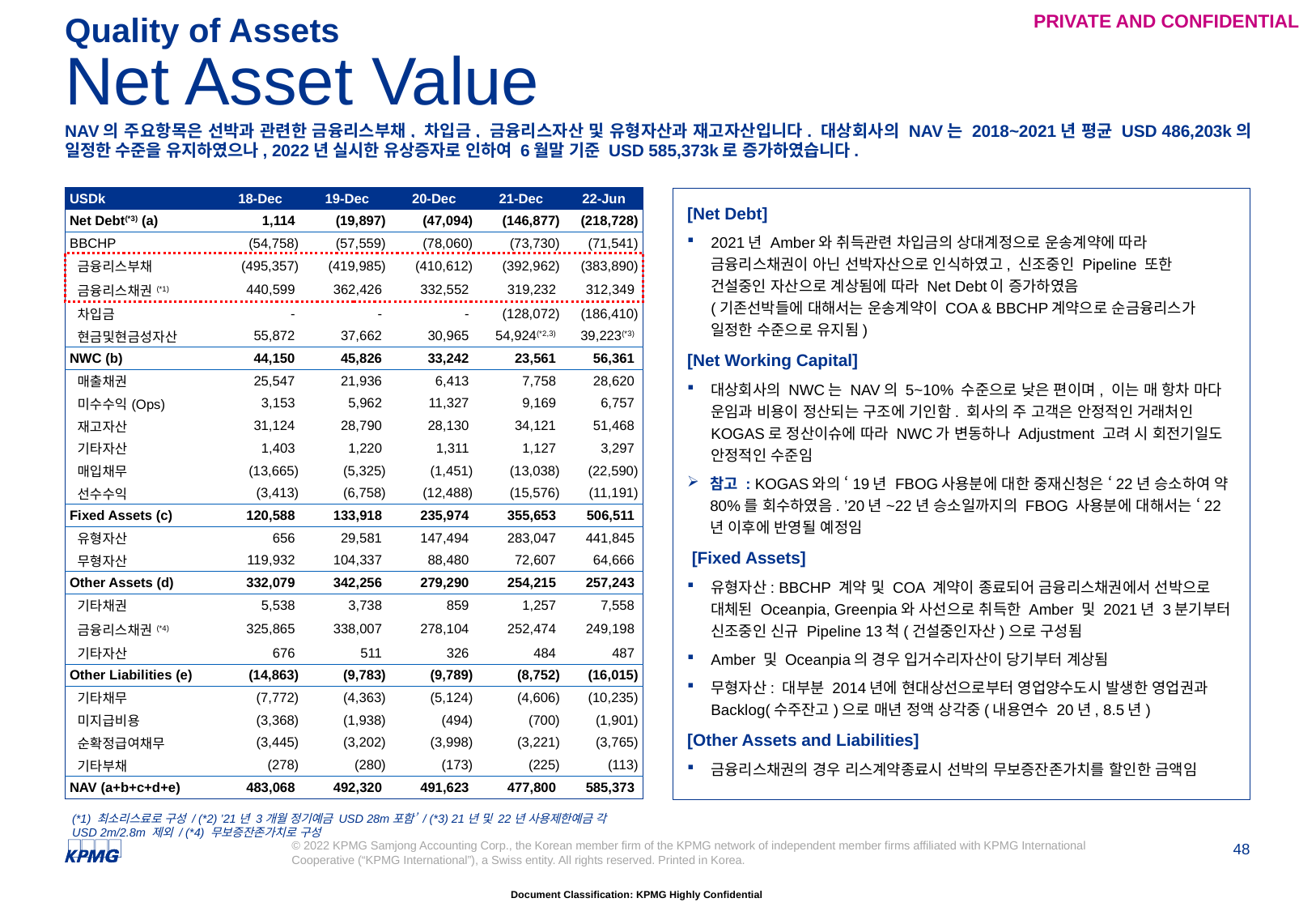

Quality of Assets
# Net Asset Value
NAV의 주요항목은 선박과 관련한 금융리스부채, 차입금, 금융리스자산 및 유형자산과 재고자산입니다. 대상회사의 NAV는 2018~2021년 평균 USD 486,203k의 일정한 수준을 유지하였으나, 2022년 실시한 유상증자로 인하여 6월말 기준 USD 585,373k로 증가하였습니다.
| USDk | 18-Dec | 19-Dec | 20-Dec | 21-Dec | 22-Jun |
| --- | --- | --- | --- | --- | --- |
| Net Debt(\*3) (a) | 1,114 | (19,897) | (47,094) | (146,877) | (218,728) |
| BBCHP | (54,758) | (57,559) | (78,060) | (73,730) | (71,541) |
| 금융리스부채 | (495,357) | (419,985) | (410,612) | (392,962) | (383,890) |
| 금융리스채권(\*1) | 440,599 | 362,426 | 332,552 | 319,232 | 312,349 |
| 차입금 | - | - | - | (128,072) | (186,410) |
| 현금및현금성자산 | 55,872 | 37,662 | 30,965 | 54,924(\*2,3) | 39,223(\*3) |
| NWC (b) | 44,150 | 45,826 | 33,242 | 23,561 | 56,361 |
| 매출채권 | 25,547 | 21,936 | 6,413 | 7,758 | 28,620 |
| 미수수익(Ops) | 3,153 | 5,962 | 11,327 | 9,169 | 6,757 |
| 재고자산 | 31,124 | 28,790 | 28,130 | 34,121 | 51,468 |
| 기타자산 | 1,403 | 1,220 | 1,311 | 1,127 | 3,297 |
| 매입채무 | (13,665) | (5,325) | (1,451) | (13,038) | (22,590) |
| 선수수익 | (3,413) | (6,758) | (12,488) | (15,576) | (11,191) |
| Fixed Assets (c) | 120,588 | 133,918 | 235,974 | 355,653 | 506,511 |
| 유형자산 | 656 | 29,581 | 147,494 | 283,047 | 441,845 |
| 무형자산 | 119,932 | 104,337 | 88,480 | 72,607 | 64,666 |
| Other Assets (d) | 332,079 | 342,256 | 279,290 | 254,215 | 257,243 |
| 기타채권 | 5,538 | 3,738 | 859 | 1,257 | 7,558 |
| 금융리스채권(\*4) | 325,865 | 338,007 | 278,104 | 252,474 | 249,198 |
| 기타자산 | 676 | 511 | 326 | 484 | 487 |
| Other Liabilities (e) | (14,863) | (9,783) | (9,789) | (8,752) | (16,015) |
| 기타채무 | (7,772) | (4,363) | (5,124) | (4,606) | (10,235) |
| 미지급비용 | (3,368) | (1,938) | (494) | (700) | (1,901) |
| 순확정급여채무 | (3,445) | (3,202) | (3,998) | (3,221) | (3,765) |
| 기타부채 | (278) | (280) | (173) | (225) | (113) |
| NAV (a+b+c+d+e) | 483,068 | 492,320 | 491,623 | 477,800 | 585,373 |
[Net Debt]
2021년 Amber와 취득관련 차입금의 상대계정으로 운송계약에 따라 금융리스채권이 아닌 선박자산으로 인식하였고, 신조중인 Pipeline 또한  건설중인 자산으로 계상됨에 따라 Net Debt이 증가하였음
(기존선박들에 대해서는 운송계약이 COA & BBCHP계약으로 순금융리스가 일정한 수준으로 유지됨)
[Net Working Capital]
대상회사의 NWC는 NAV의 5~10% 수준으로 낮은 편이며, 이는 매 항차 마다 운임과 비용이 정산되는 구조에 기인함. 회사의 주 고객은 안정적인 거래처인 KOGAS로 정산이슈에 따라 NWC가 변동하나 Adjustment 고려 시 회전기일도 안정적인 수준임
참고 : KOGAS와의 ‘19년 FBOG사용분에 대한 중재신청은 ‘22년 승소하여 약 80%를 회수하였음. ’20년~22년 승소일까지의 FBOG 사용분에 대해서는 ‘22년 이후에 반영될 예정임
 [Fixed Assets]
유형자산: BBCHP 계약 및 COA 계약이 종료되어 금융리스채권에서 선박으로 대체된 Oceanpia, Greenpia와 사선으로 취득한 Amber 및 2021년 3분기부터 신조중인 신규 Pipeline 13척(건설중인자산)으로 구성됨
Amber 및 Oceanpia의 경우 입거수리자산이 당기부터 계상됨
무형자산: 대부분 2014년에 현대상선으로부터 영업양수도시 발생한 영업권과 Backlog(수주잔고)으로 매년 정액 상각중(내용연수 20년, 8.5년)
[Other Assets and Liabilities]
금융리스채권의 경우 리스계약종료시 선박의 무보증잔존가치를 할인한 금액임

(*1) 최소리스료로 구성 / (*2) ’21년 3개월 정기예금 USD 28m포함’ / (*3) 21년 및 22년 사용제한예금 각 USD 2m/2.8m 제외 / (*4) 무보증잔존가치로 구성